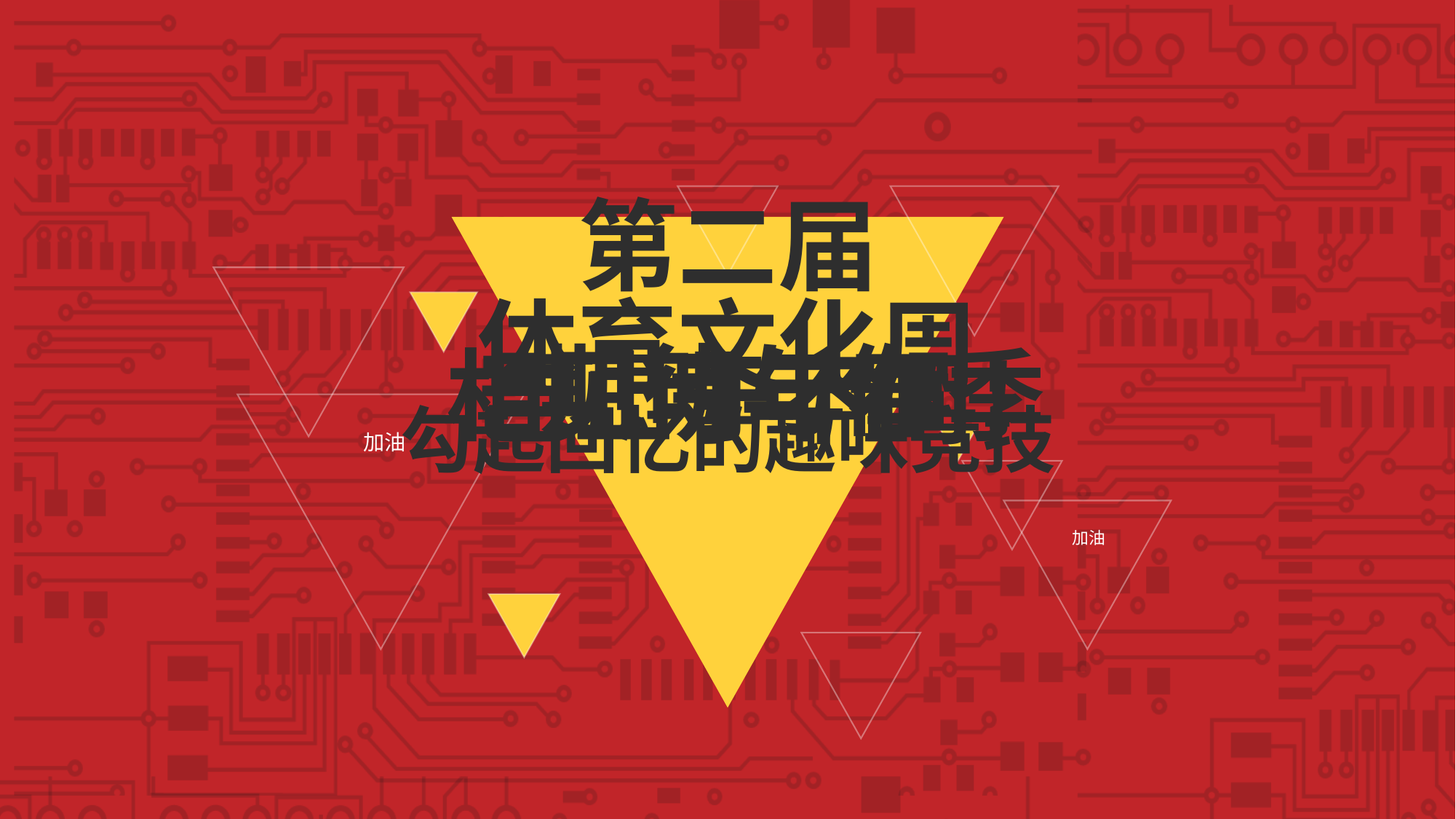

第二届

体育文化周

期待与你
相见明年春季
岂止于不同！
勾起回忆的趣味竞技

加油

加油